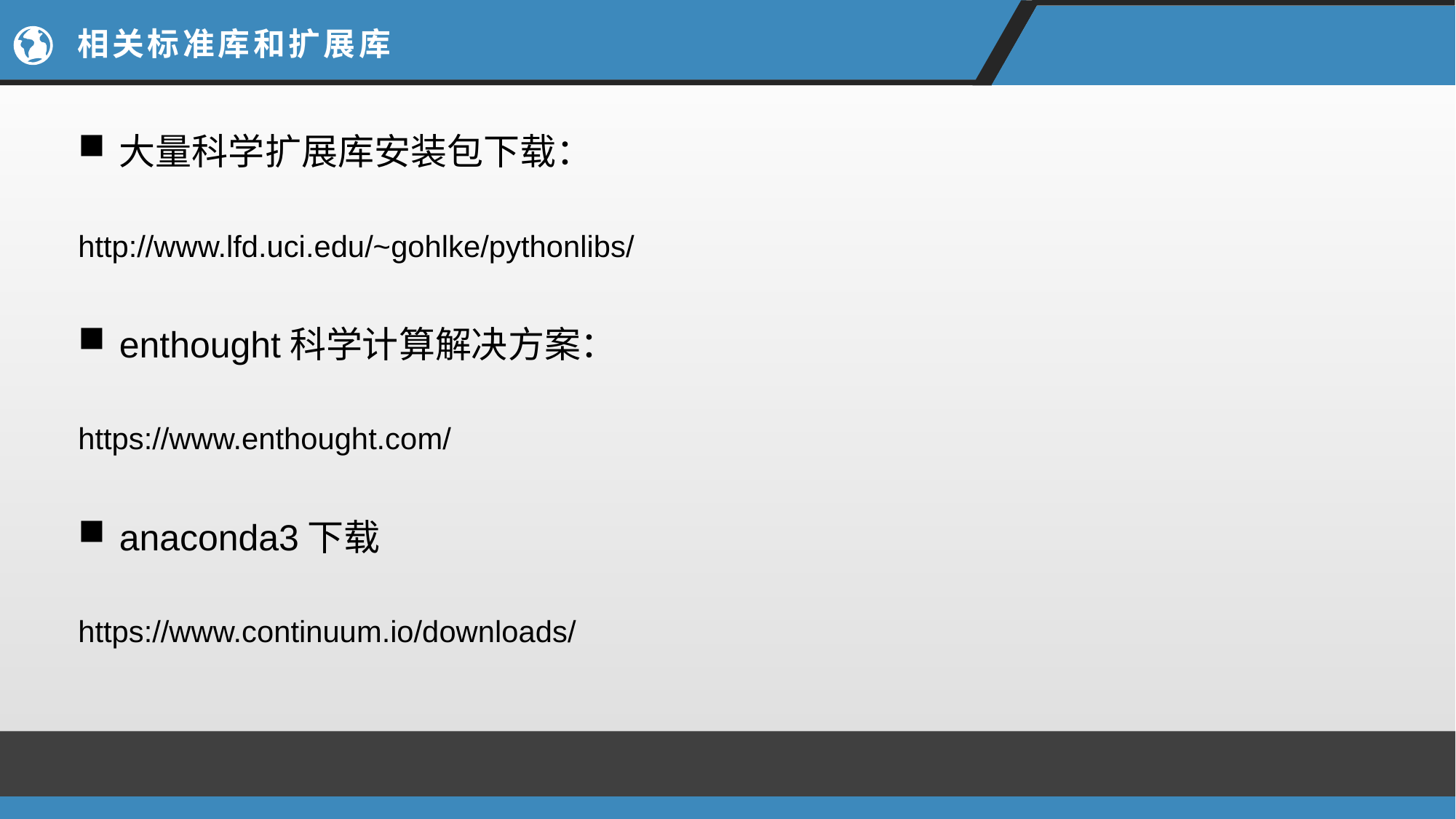

# 相关标准库和扩展库

大量科学扩展库安装包下载：
http://www.lfd.uci.edu/~gohlke/pythonlibs/
enthought科学计算解决方案：
https://www.enthought.com/
anaconda3下载
https://www.continuum.io/downloads/